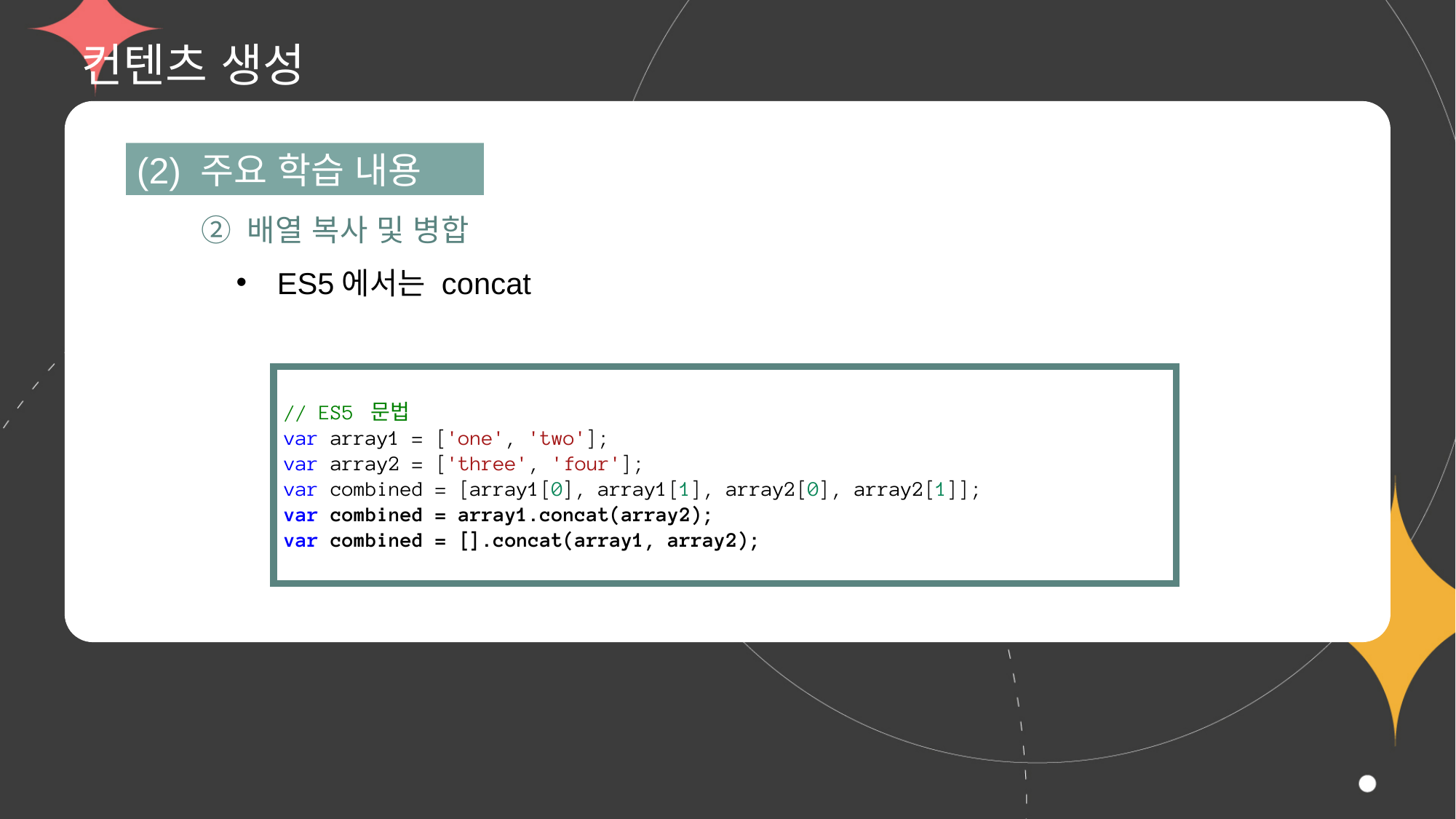

# 컨텐츠 생성
(2) 주요 학습 내용
② 배열 복사 및 병합
ES5에서는 concat
// ES5 문법
var array1 = ['one', 'two'];
var array2 = ['three', 'four'];
var combined = [array1[0], array1[1], array2[0], array2[1]];
var combined = array1.concat(array2);
var combined = [].concat(array1, array2);